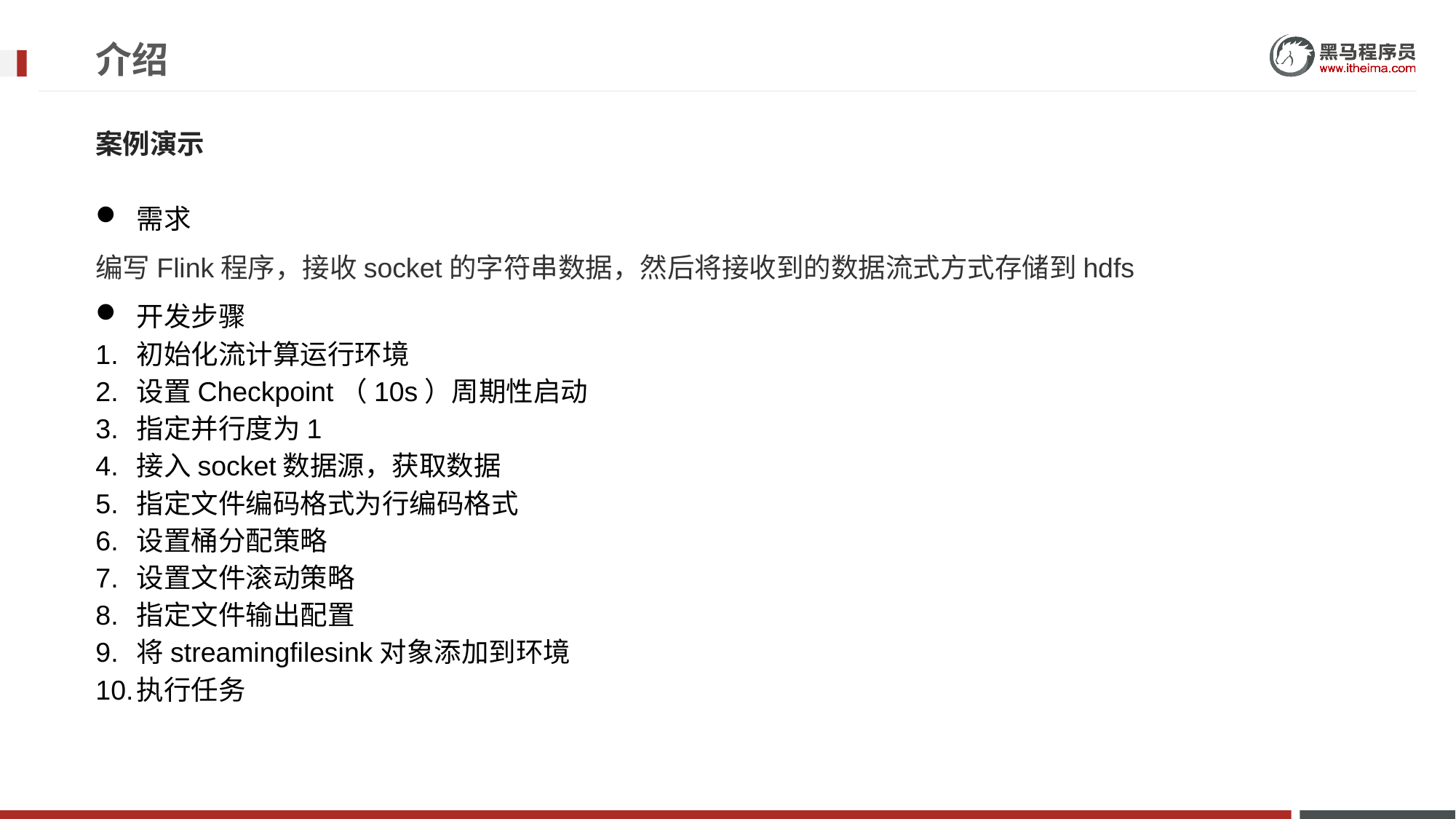

# 介绍
案例演示
需求
编写Flink程序，接收socket的字符串数据，然后将接收到的数据流式方式存储到hdfs
开发步骤
初始化流计算运行环境
设置Checkpoint（10s）周期性启动
指定并行度为1
接入socket数据源，获取数据
指定文件编码格式为行编码格式
设置桶分配策略
设置文件滚动策略
指定文件输出配置
将streamingfilesink对象添加到环境
执行任务